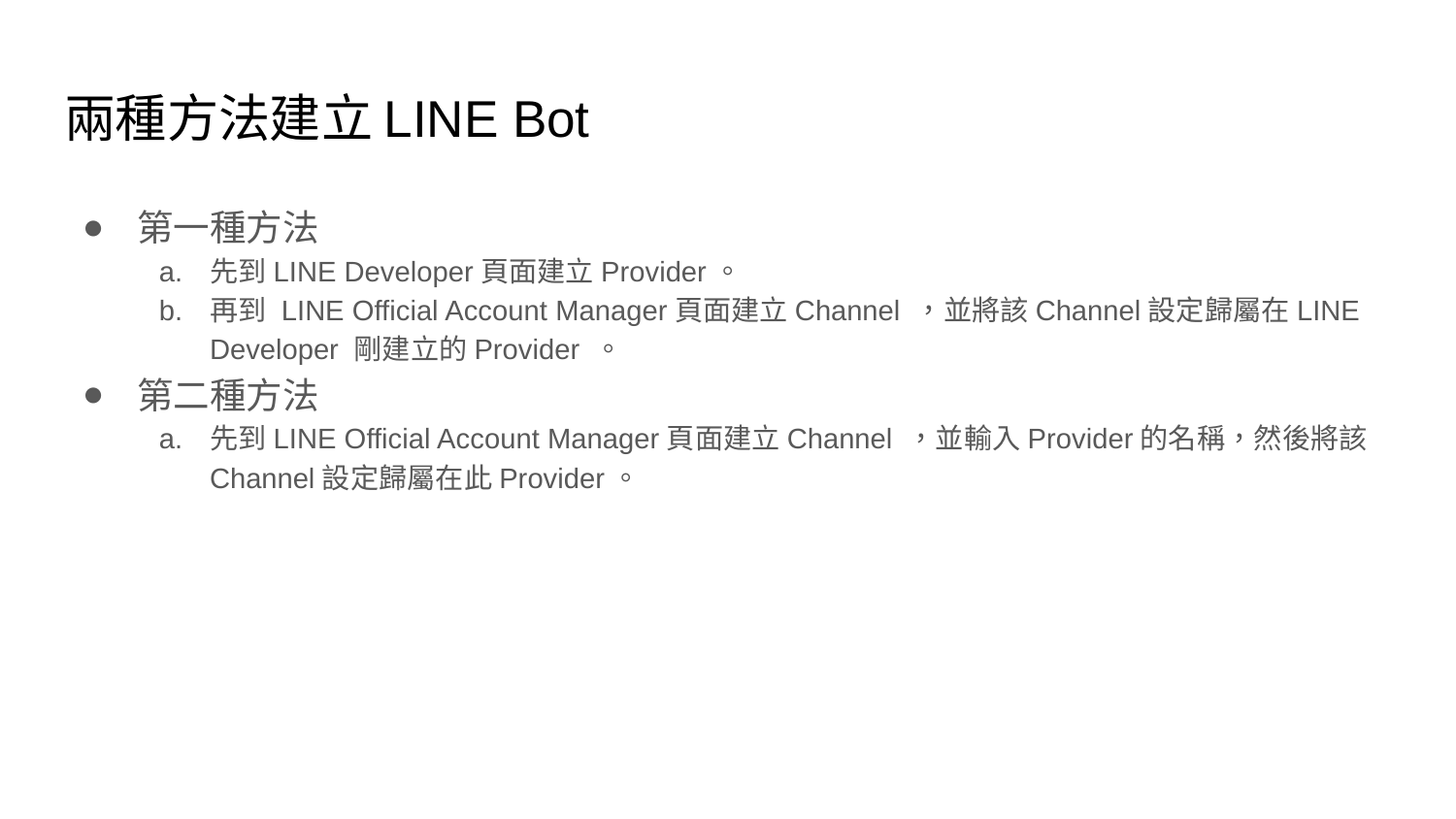

# 兩種方法建立LINE Bot
第一種方法
先到LINE Developer頁面建立Provider。
再到 LINE Official Account Manager頁面建立Channel ，並將該Channel設定歸屬在LINE Developer 剛建立的Provider 。
第二種方法
先到LINE Official Account Manager頁面建立Channel ，並輸入Provider的名稱，然後將該Channel設定歸屬在此Provider。